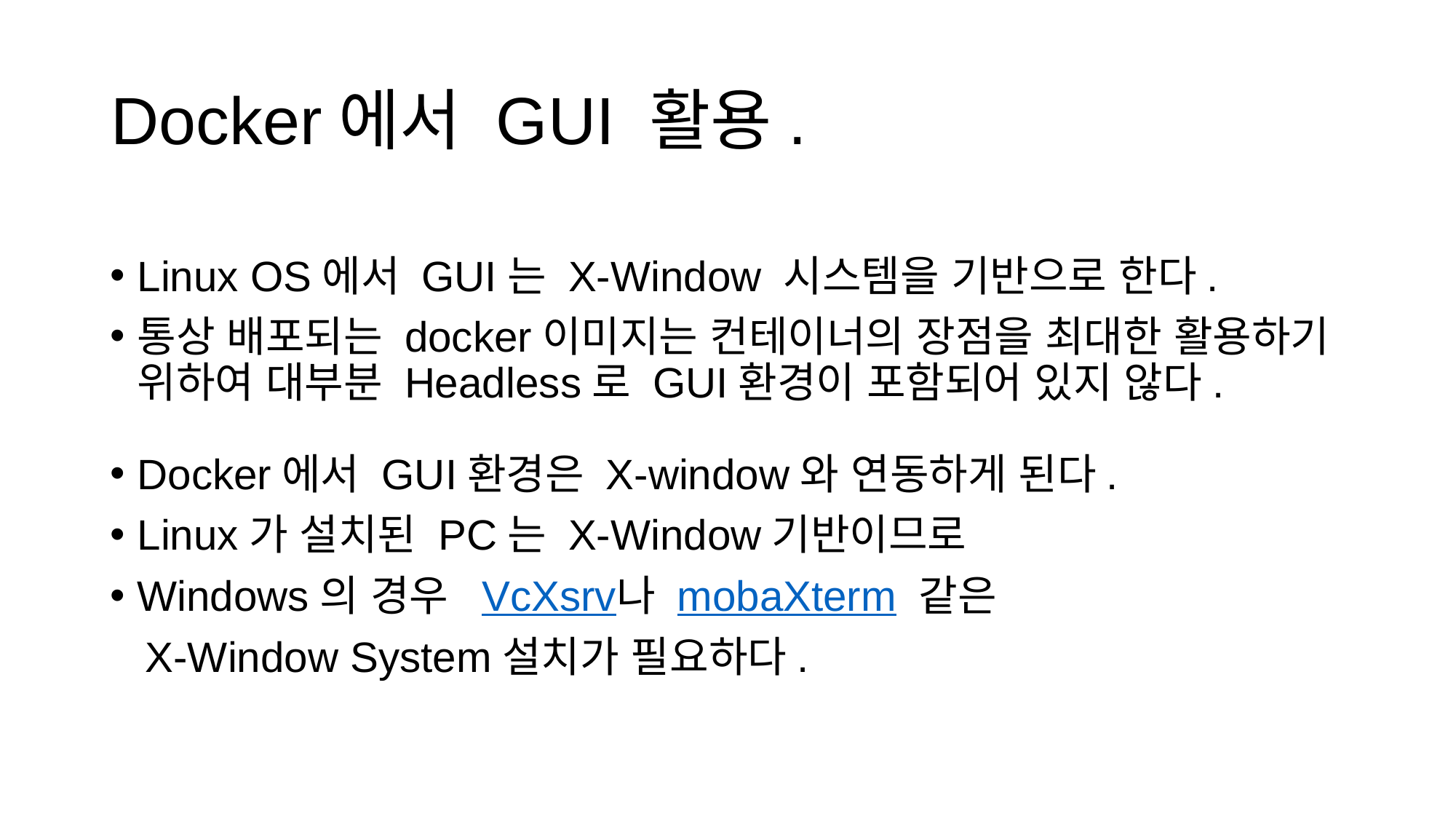

# Docker에서 GUI 활용.
Linux OS에서 GUI는 X-Window 시스템을 기반으로 한다.
통상 배포되는 docker이미지는 컨테이너의 장점을 최대한 활용하기 위하여 대부분 Headless로 GUI환경이 포함되어 있지 않다.
Docker에서 GUI환경은 X-window와 연동하게 된다.
Linux가 설치된 PC는 X-Window기반이므로
Windows의 경우  VcXsrv나 mobaXterm 같은
   X-Window System설치가 필요하다.